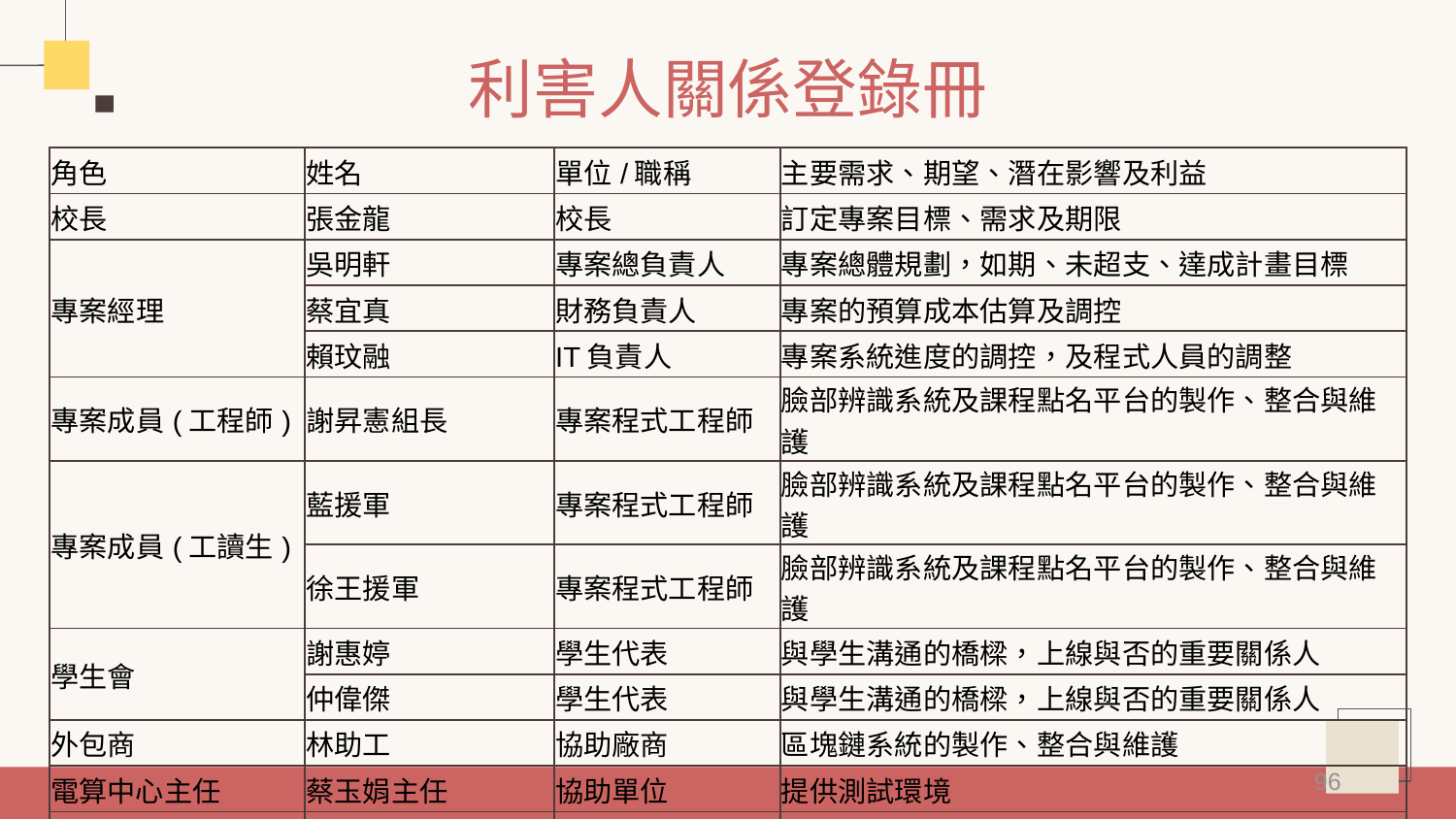

# 利害人關係登錄冊
| 角色 | 姓名 | 單位/職稱 | 主要需求、期望、潛在影響及利益 |
| --- | --- | --- | --- |
| 校長 | 張金龍 | 校長 | 訂定專案目標、需求及期限 |
| 專案經理 | 吳明軒 | 專案總負責人 | 專案總體規劃，如期、未超支、達成計畫目標 |
|  | 蔡宜真 | 財務負責人 | 專案的預算成本估算及調控 |
|  | 賴玟融 | IT負責人 | 專案系統進度的調控，及程式人員的調整 |
| 專案成員(工程師) | 謝昇憲組長 | 專案程式工程師 | 臉部辨識系統及課程點名平台的製作、整合與維護 |
| 專案成員(工讀生) | 藍援軍 | 專案程式工程師 | 臉部辨識系統及課程點名平台的製作、整合與維護 |
|  | 徐王援軍 | 專案程式工程師 | 臉部辨識系統及課程點名平台的製作、整合與維護 |
| 學生會 | 謝惠婷 | 學生代表 | 與學生溝通的橋樑，上線與否的重要關係人 |
|  | 仲偉傑 | 學生代表 | 與學生溝通的橋樑，上線與否的重要關係人 |
| 外包商 | 林助工 | 協助廠商 | 區塊鏈系統的製作、整合與維護 |
| 電算中心主任 | 蔡玉娟主任 | 協助單位 | 提供測試環境 |
| 管理學院 | 黃怡詔 | 協助單位 | 提供測試環境 |
96